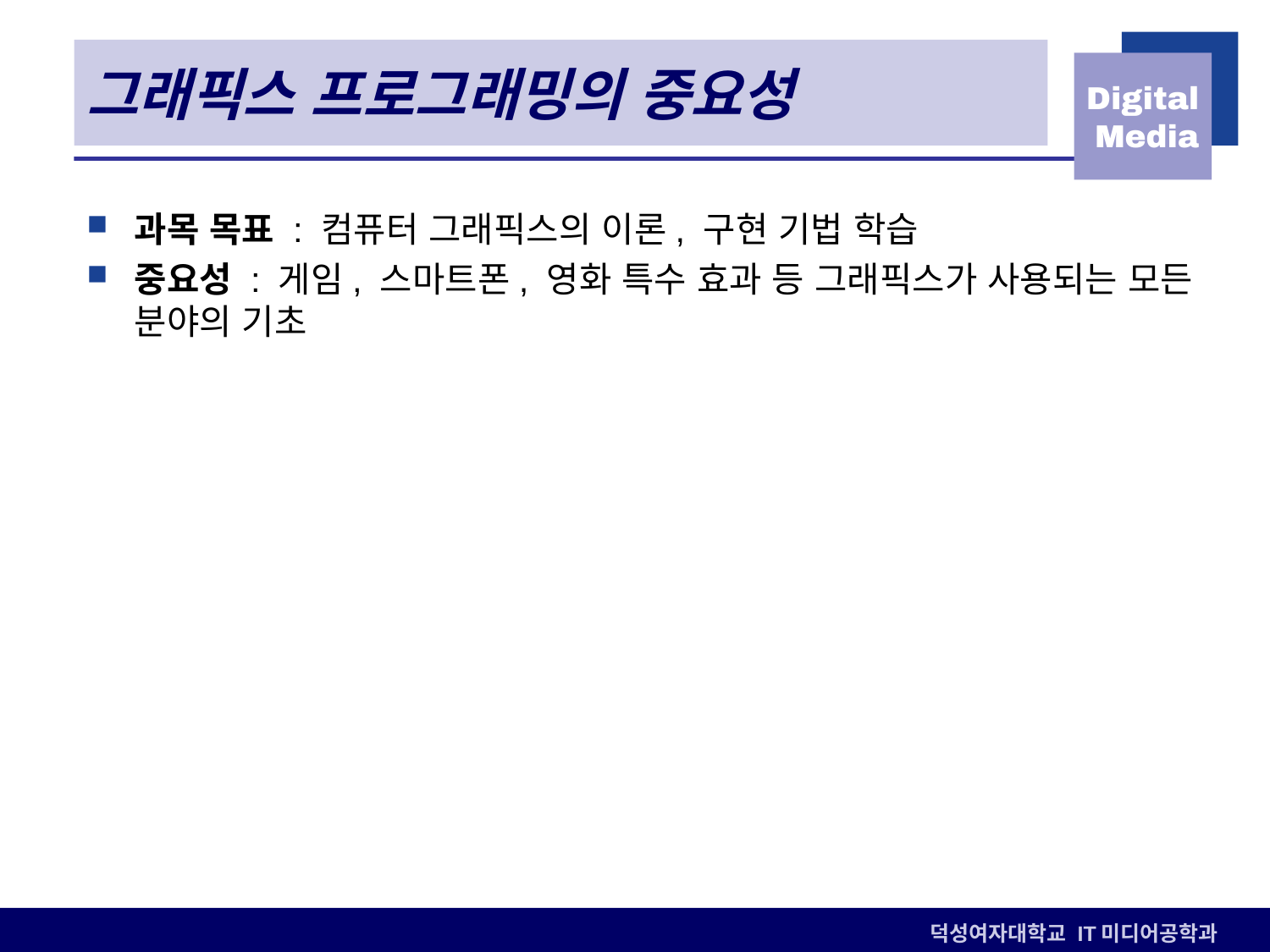

# 그래픽스 프로그래밍의 중요성
과목 목표 : 컴퓨터 그래픽스의 이론, 구현 기법 학습
중요성 : 게임, 스마트폰, 영화 특수 효과 등 그래픽스가 사용되는 모든 분야의 기초